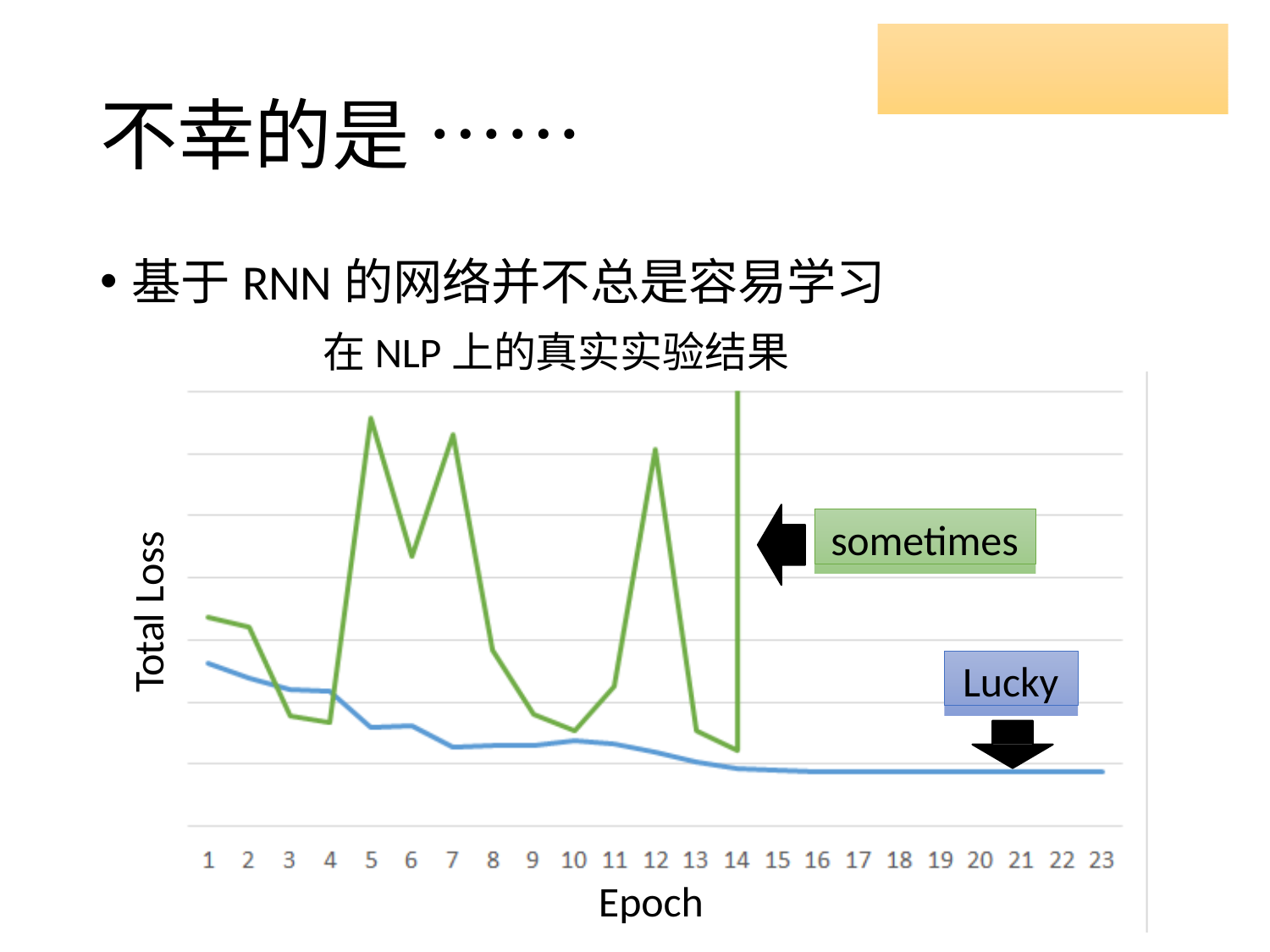

# 不幸的是 ……
基于RNN的网络并不总是容易学习
  在NLP上的真实实验结果

sometimes
Total Loss

Lucky

Epoch